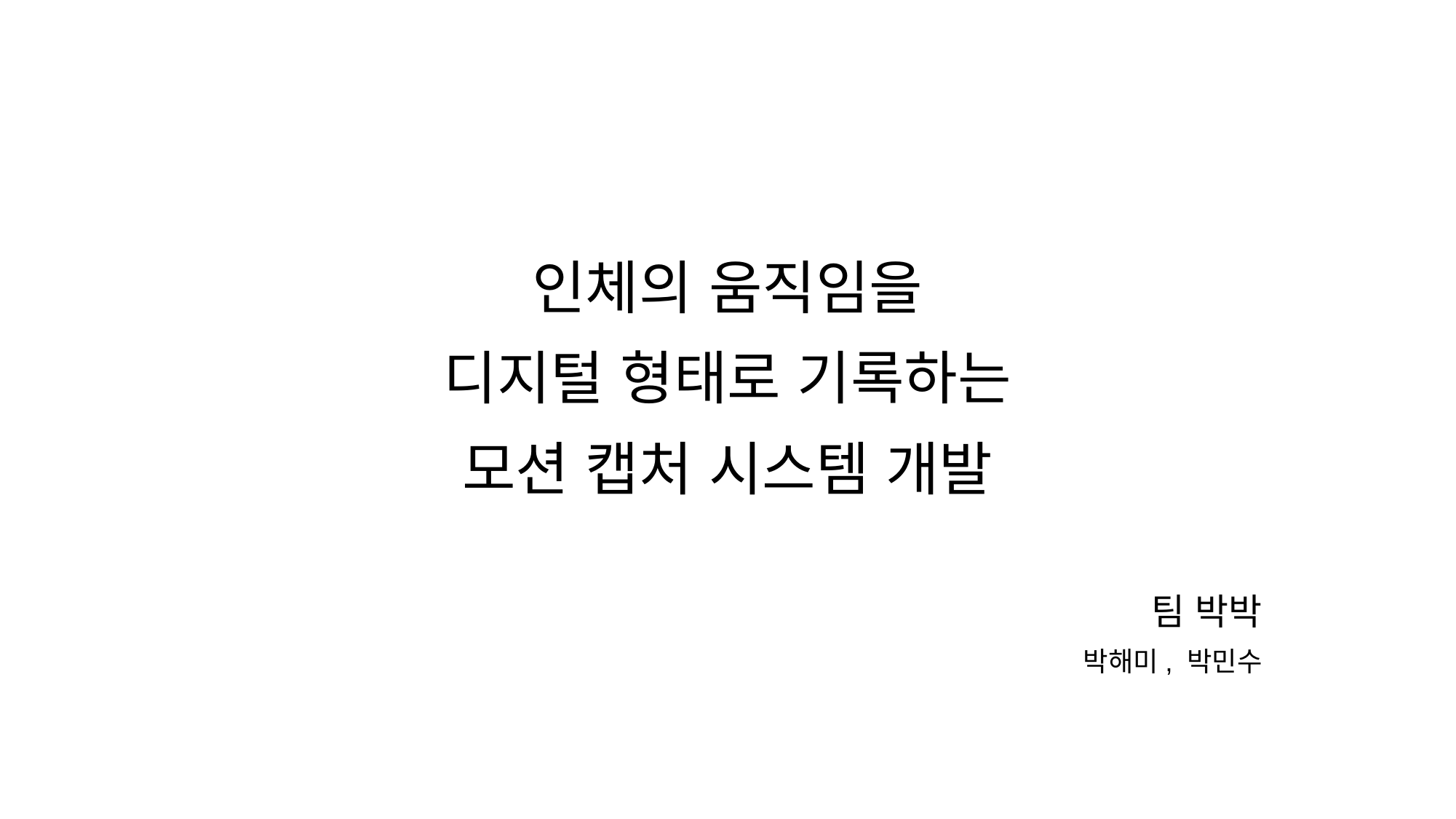

# 인체의 움직임을 디지털 형태로 기록하는 모션 캡처 시스템 개발

팀 박박
박해미, 박민수